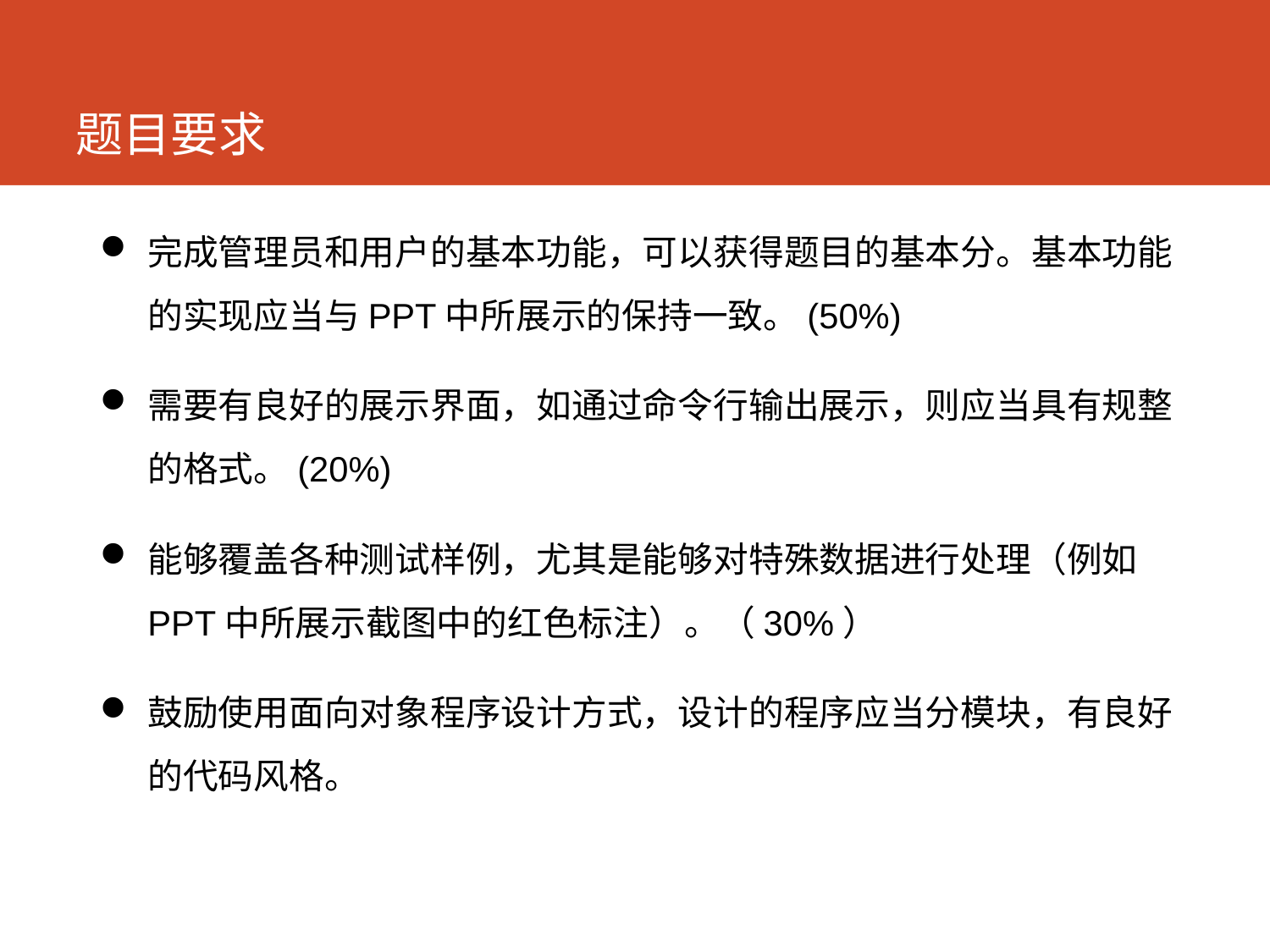

# 题目要求
完成管理员和用户的基本功能，可以获得题目的基本分。基本功能的实现应当与PPT中所展示的保持一致。(50%)
需要有良好的展示界面，如通过命令行输出展示，则应当具有规整的格式。(20%)
能够覆盖各种测试样例，尤其是能够对特殊数据进行处理（例如PPT中所展示截图中的红色标注）。（30%）
鼓励使用面向对象程序设计方式，设计的程序应当分模块，有良好的代码风格。